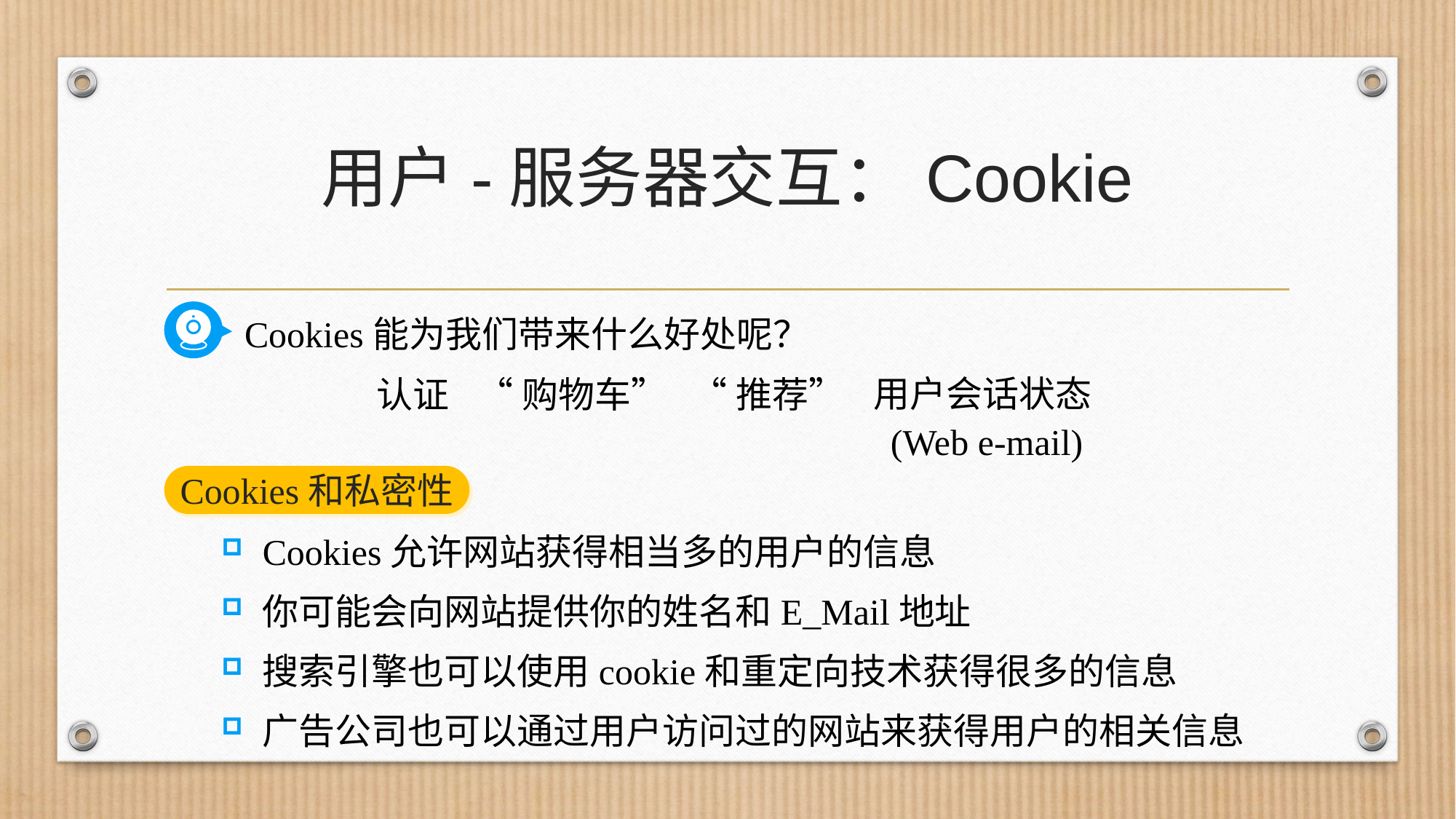

# 用户-服务器交互：Cookie

Cookies能为我们带来什么好处呢？
用户会话状态
(Web e-mail)
认证
“推荐”
“购物车”
Cookies和私密性
Cookies允许网站获得相当多的用户的信息
你可能会向网站提供你的姓名和E_Mail地址
搜索引擎也可以使用cookie和重定向技术获得很多的信息
广告公司也可以通过用户访问过的网站来获得用户的相关信息